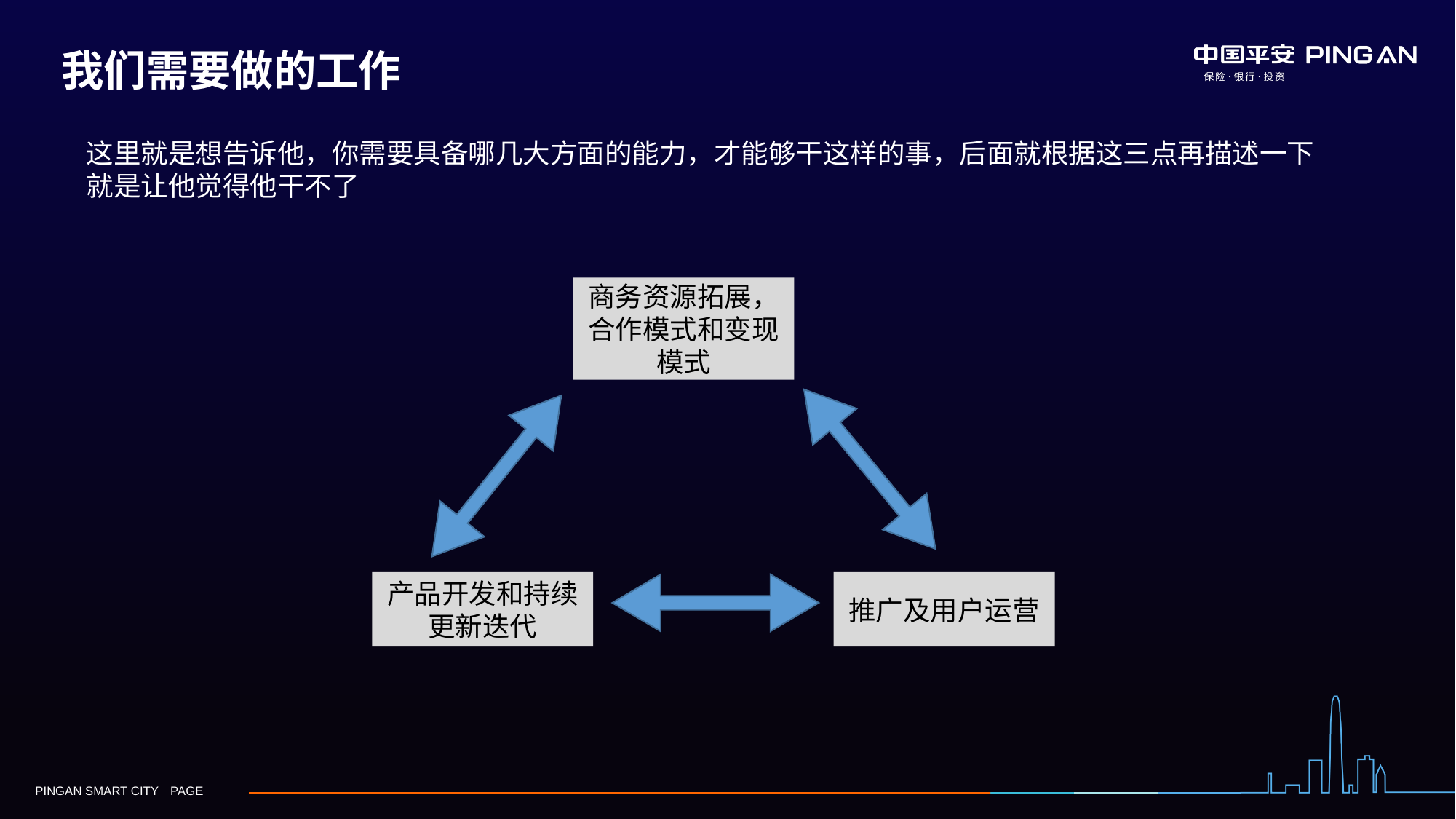

我们需要做的工作
这里就是想告诉他，你需要具备哪几大方面的能力，才能够干这样的事，后面就根据这三点再描述一下
就是让他觉得他干不了
商务资源拓展，合作模式和变现模式

产品开发和持续更新迭代
推广及用户运营